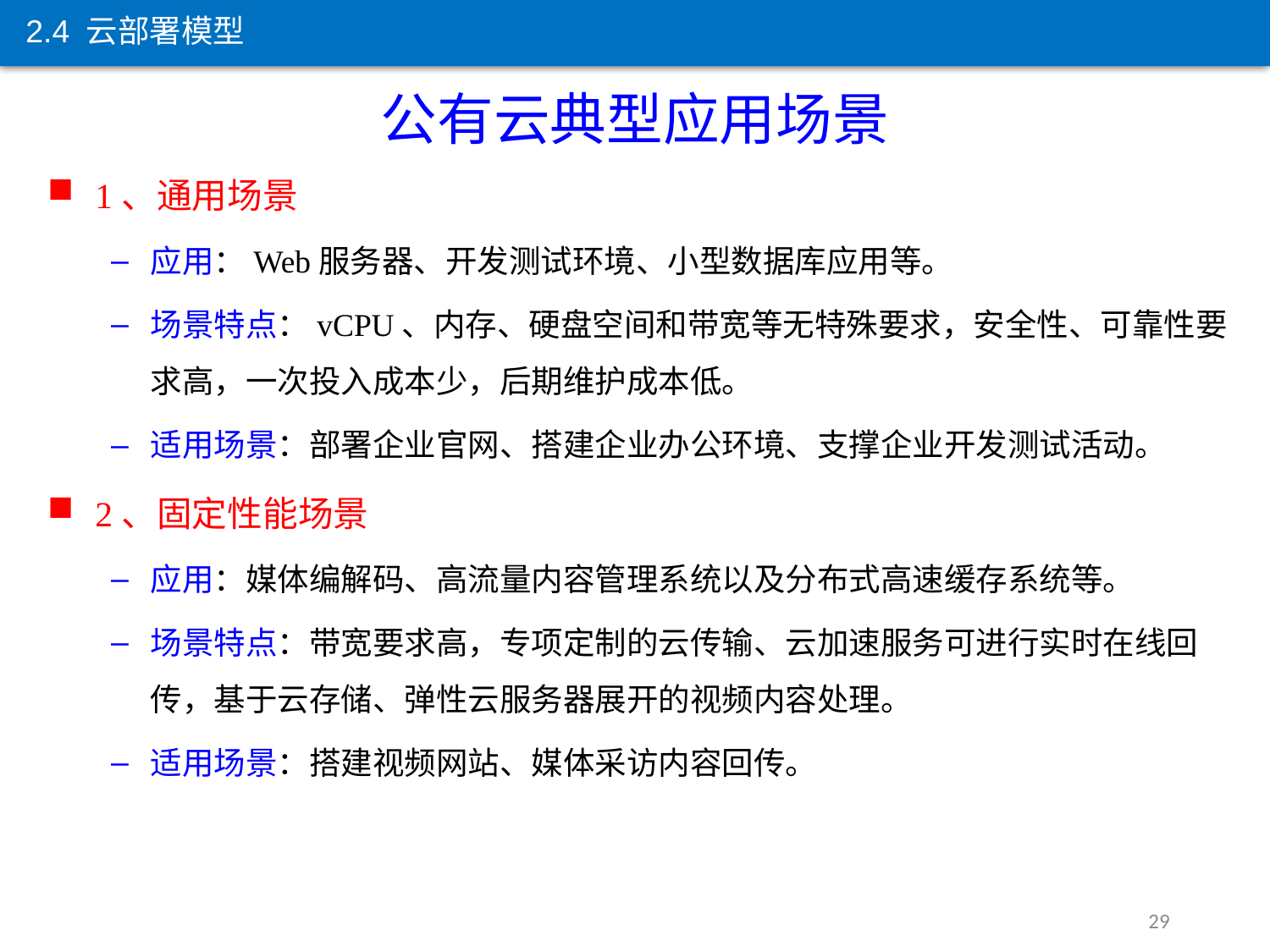

2.4 云部署模型
公有云典型应用场景
1、通用场景
应用：Web服务器、开发测试环境、小型数据库应用等。
场景特点：vCPU、内存、硬盘空间和带宽等无特殊要求，安全性、可靠性要求高，一次投入成本少，后期维护成本低。
适用场景：部署企业官网、搭建企业办公环境、支撑企业开发测试活动。
2、固定性能场景
应用：媒体编解码、高流量内容管理系统以及分布式高速缓存系统等。
场景特点：带宽要求高，专项定制的云传输、云加速服务可进行实时在线回传，基于云存储、弹性云服务器展开的视频内容处理。
适用场景：搭建视频网站、媒体采访内容回传。
29